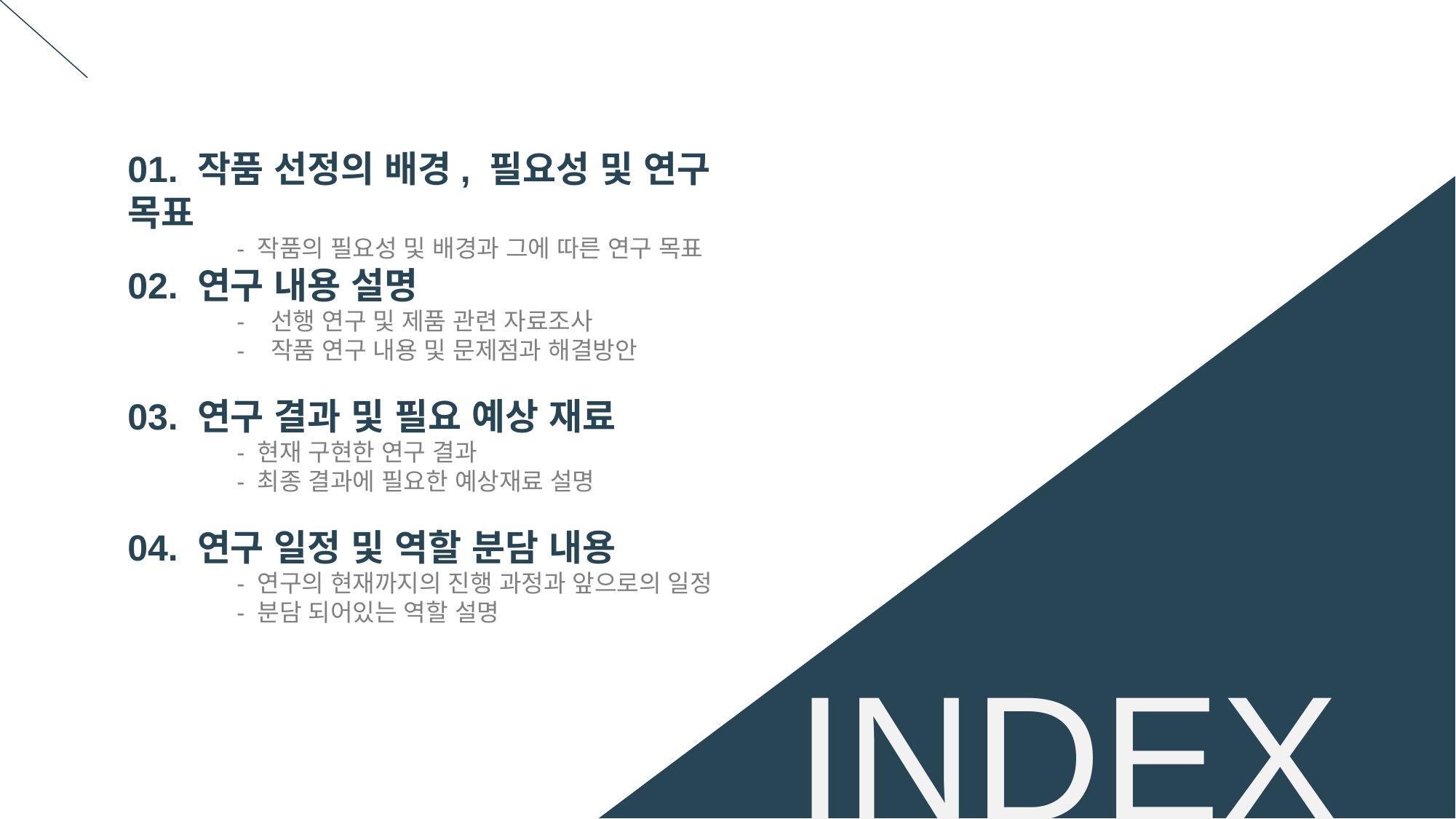

01. 작품 선정의 배경, 필요성 및 연구 목표
 	- 작품의 필요성 및 배경과 그에 따른 연구 목표
02. 연구 내용 설명
      	-   선행 연구 및 제품 관련 자료조사
	-   작품 연구 내용 및 문제점과 해결방안

03. 연구 결과 및 필요 예상 재료
     	- 현재 구현한 연구 결과
       	- 최종 결과에 필요한 예상재료 설명

04. 연구 일정 및 역할 분담 내용
       	- 연구의 현재까지의 진행 과정과 앞으로의 일정
	- 분담 되어있는 역할 설명

INDEX